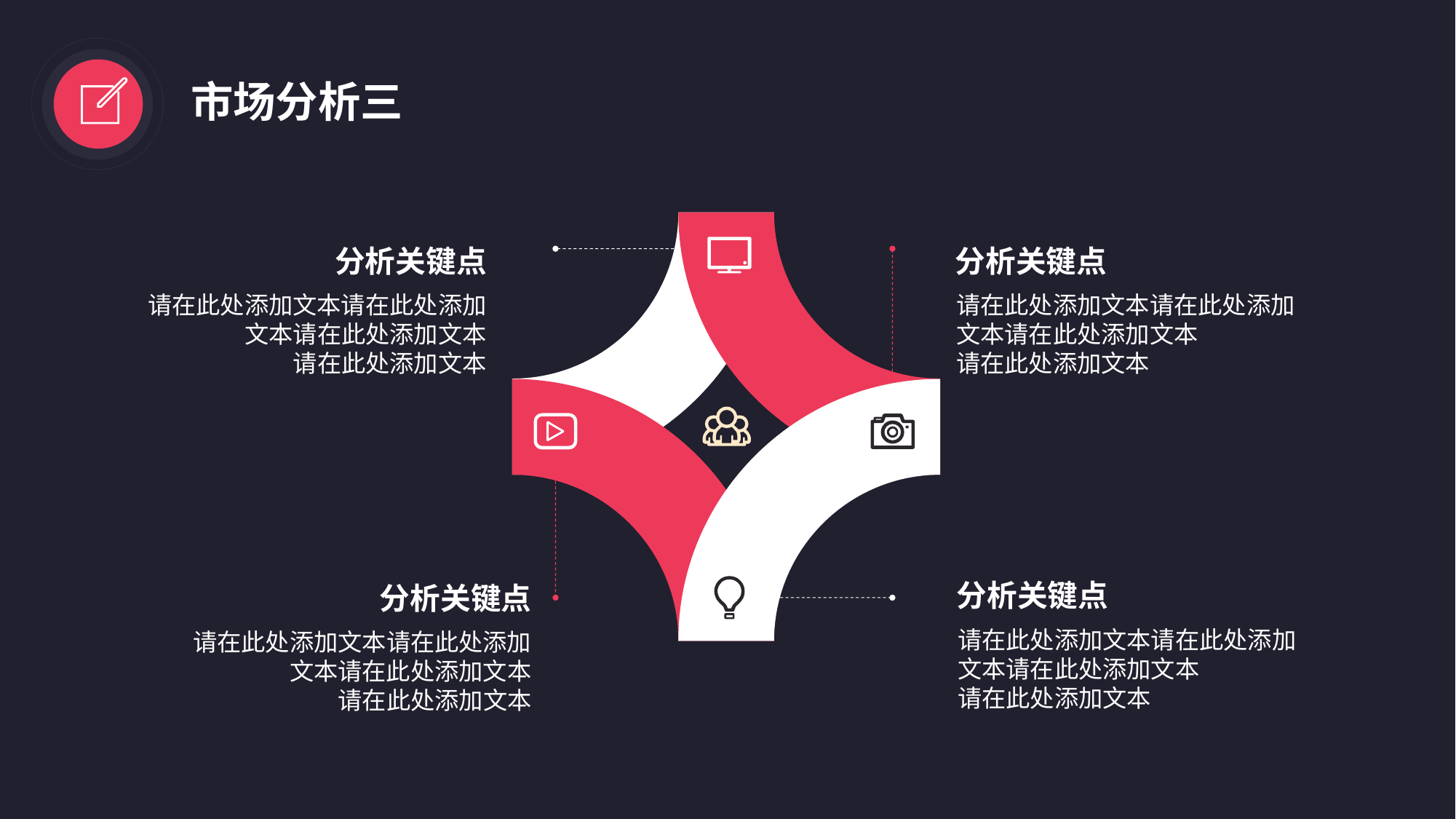

市场分析三

分析关键点

分析关键点

请在此处添加文本请在此处添加文本请在此处添加文本
请在此处添加文本

请在此处添加文本请在此处添加文本请在此处添加文本
请在此处添加文本

分析关键点
分析关键点

请在此处添加文本请在此处添加文本请在此处添加文本
请在此处添加文本

请在此处添加文本请在此处添加文本请在此处添加文本
请在此处添加文本